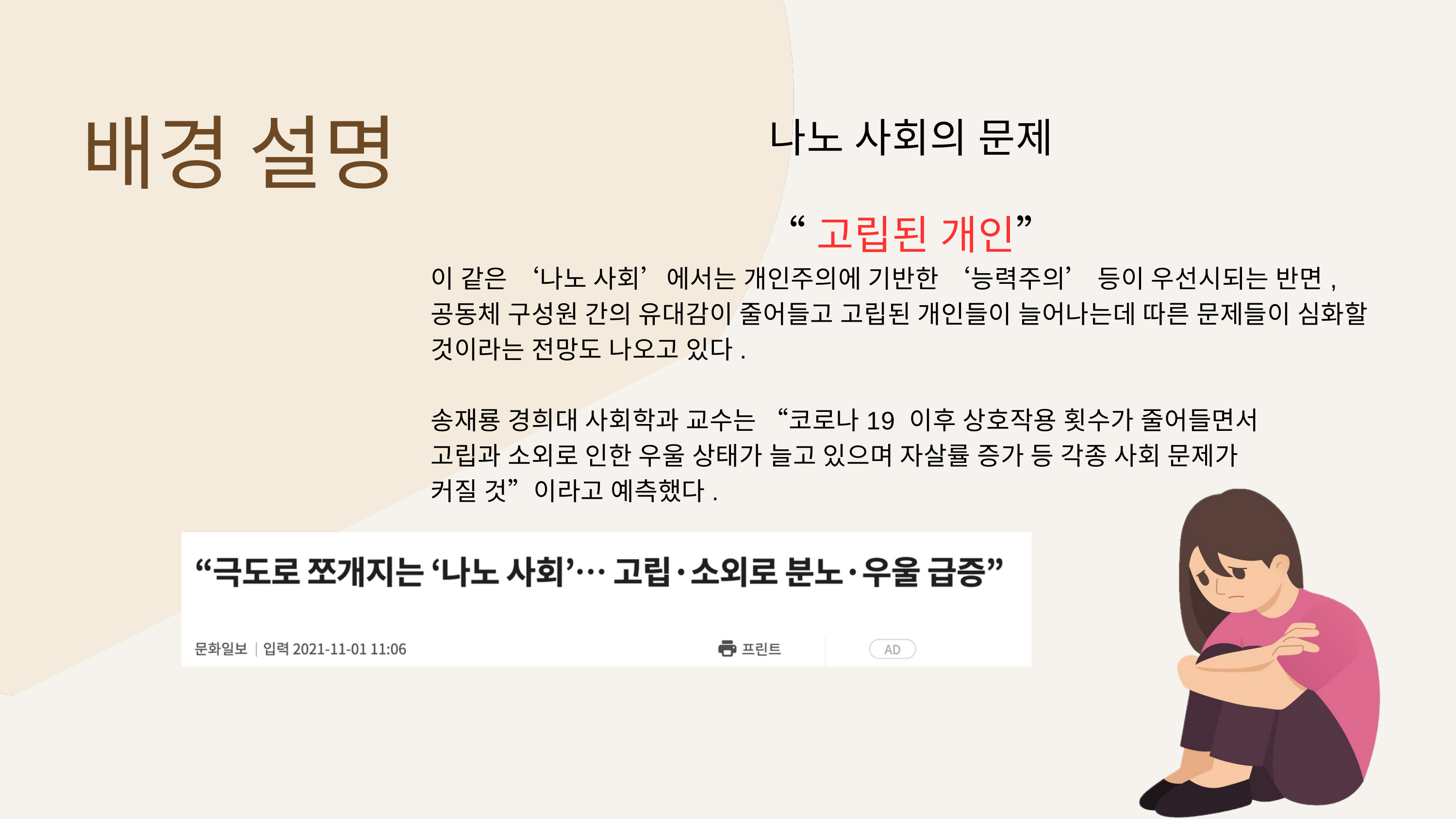

나노 사회의 문제
“고립된 개인”
이 같은 ‘나노 사회’에서는 개인주의에 기반한 ‘능력주의’ 등이 우선시되는 반면,
공동체 구성원 간의 유대감이 줄어들고 고립된 개인들이 늘어나는데 따른 문제들이 심화할 것이라는 전망도 나오고 있다.

송재룡 경희대 사회학과 교수는 “코로나19 이후 상호작용 횟수가 줄어들면서
고립과 소외로 인한 우울 상태가 늘고 있으며 자살률 증가 등 각종 사회 문제가
커질 것”이라고 예측했다.
배경 설명